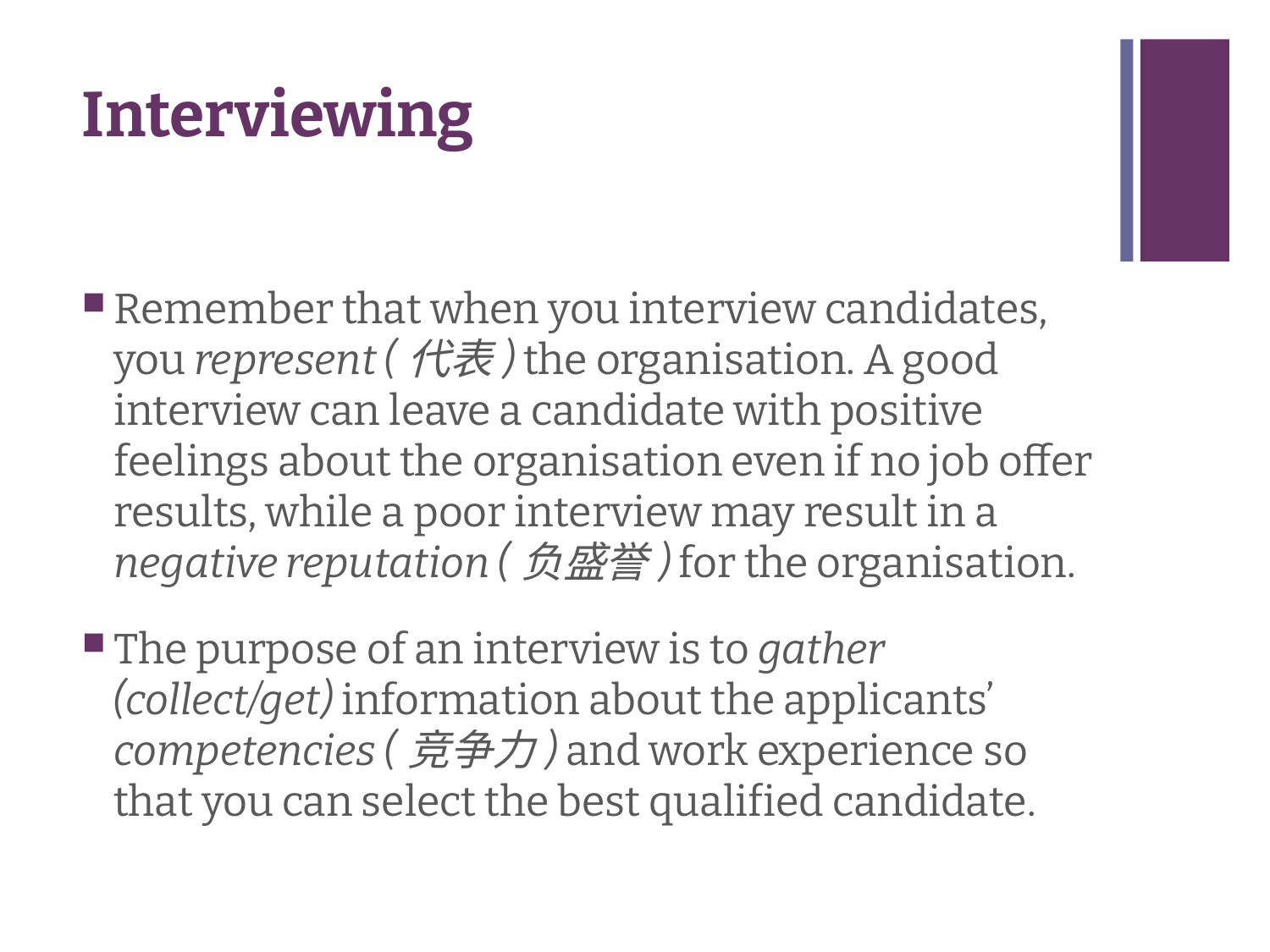

# Interviewing
Remember that when you interview candidates, you represent (代表) the organisation. A good interview can leave a candidate with positive feelings about the organisation even if no job offer results, while a poor interview may result in a negative reputation (负盛誉) for the organisation.
The purpose of an interview is to gather (collect/get) information about the applicants’ competencies (竞争力) and work experience so that you can select the best qualified candidate.